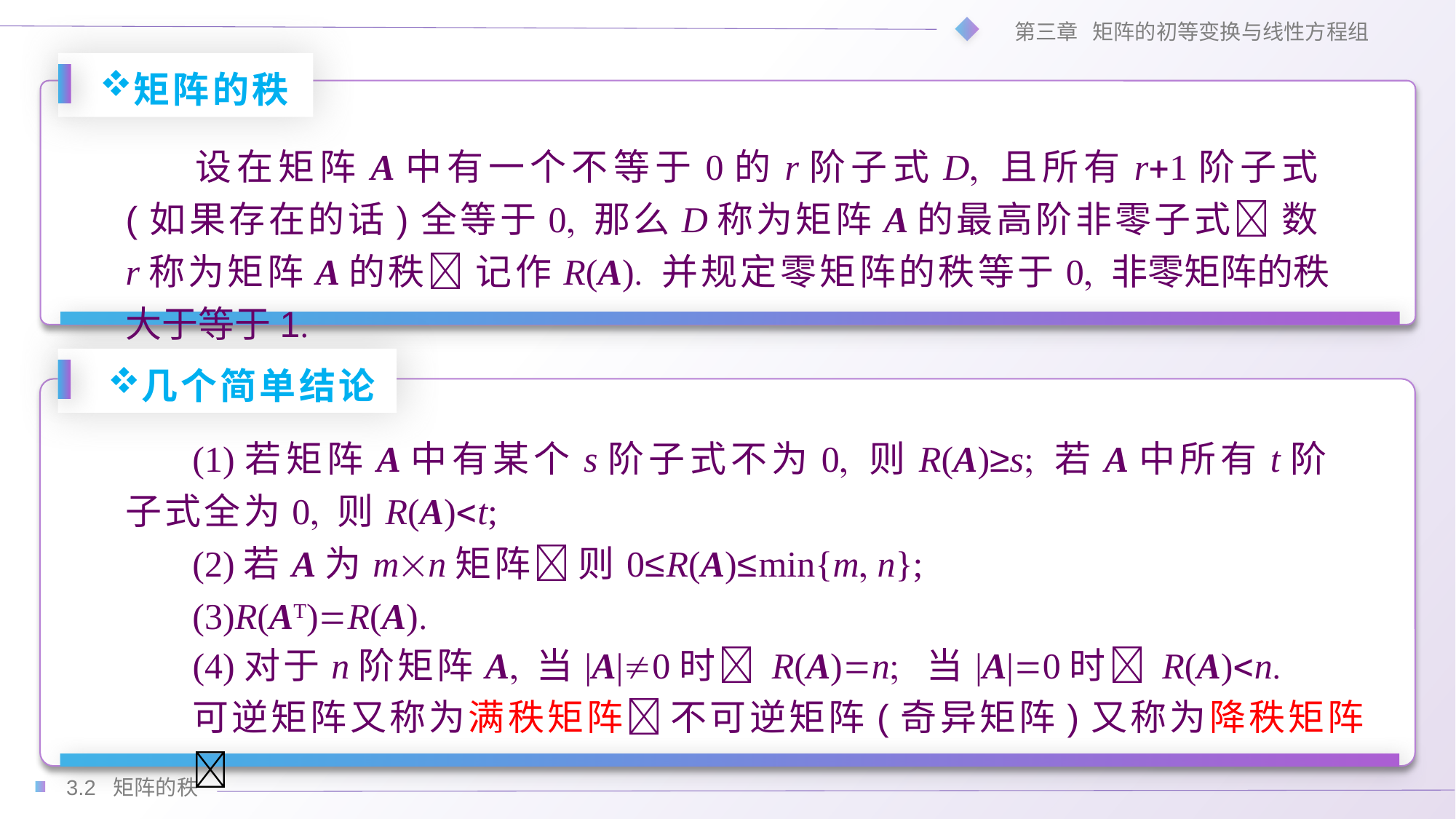

矩阵的秩

设在矩阵A中有一个不等于0的r阶子式D, 且所有r+1阶子式(如果存在的话)全等于0, 那么D称为矩阵A的最高阶非零子式, 数r称为矩阵A的秩, 记作R(A). 并规定零矩阵的秩等于0, 非零矩阵的秩大于等于1.

几个简单结论

(1)若矩阵A中有某个s阶子式不为0, 则R(A)≥s; 若A中所有t阶子式全为0, 则R(A)<t;
(2)若A为m×n矩阵, 则0≤R(A)≤min{m, n};
(3)R(AT)=R(A).
(4)对于n阶矩阵A, 当|A|≠0时, R(A)=n;  当|A|=0时, R(A)<n.
可逆矩阵又称为满秩矩阵, 不可逆矩阵(奇异矩阵)又称为降秩矩阵.